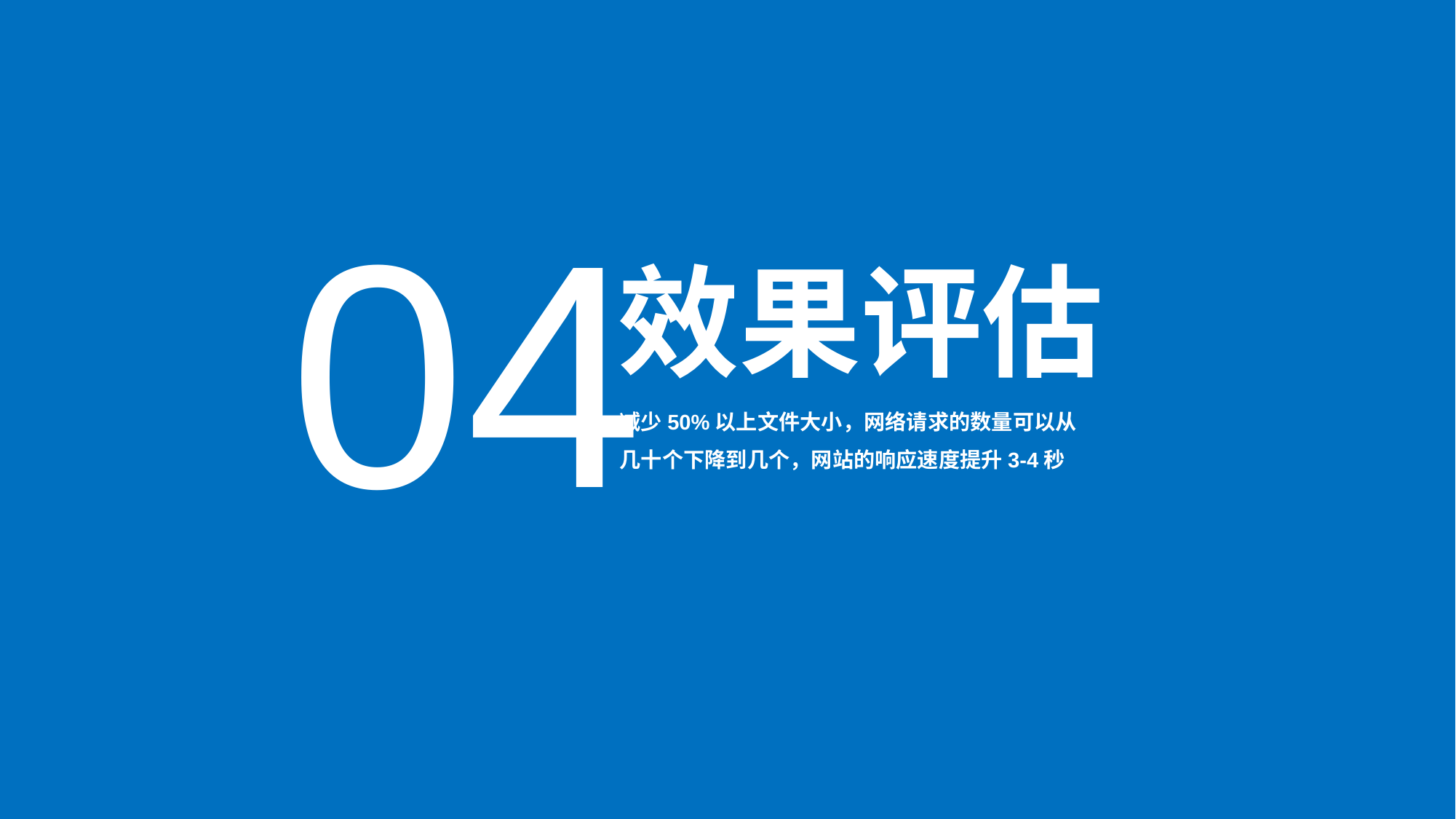

04
效果评估
减少50%以上文件大小，网络请求的数量可以从几十个下降到几个，网站的响应速度提升3-4秒